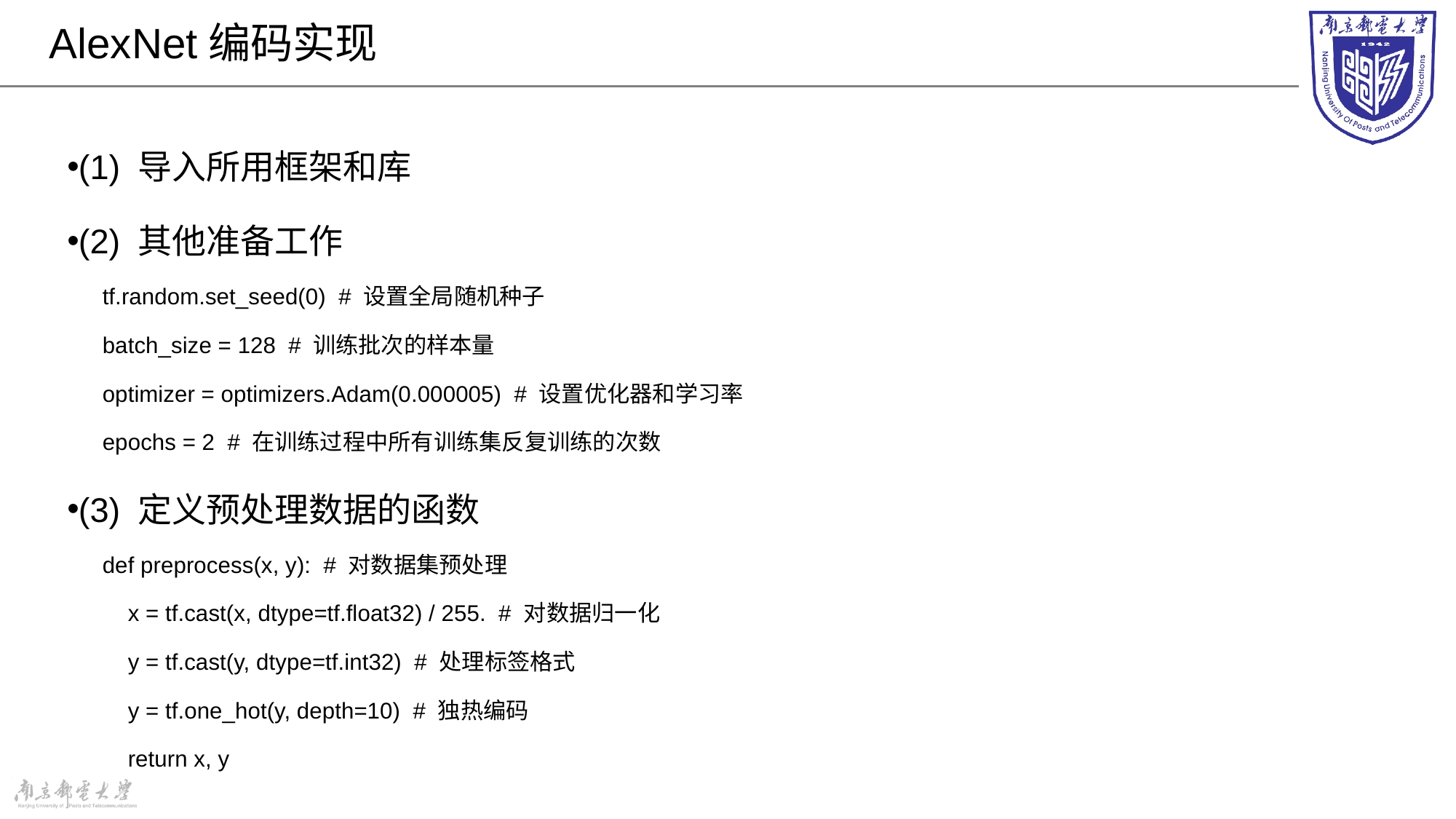

# AlexNet编码实现
(1) 导入所用框架和库
(2) 其他准备工作
tf.random.set_seed(0)  # 设置全局随机种子
batch_size = 128  # 训练批次的样本量
optimizer = optimizers.Adam(0.000005)  # 设置优化器和学习率
epochs = 2  # 在训练过程中所有训练集反复训练的次数
(3) 定义预处理数据的函数
def preprocess(x, y):  # 对数据集预处理
    x = tf.cast(x, dtype=tf.float32) / 255.  # 对数据归一化
    y = tf.cast(y, dtype=tf.int32)  # 处理标签格式
    y = tf.one_hot(y, depth=10)  # 独热编码
    return x, y